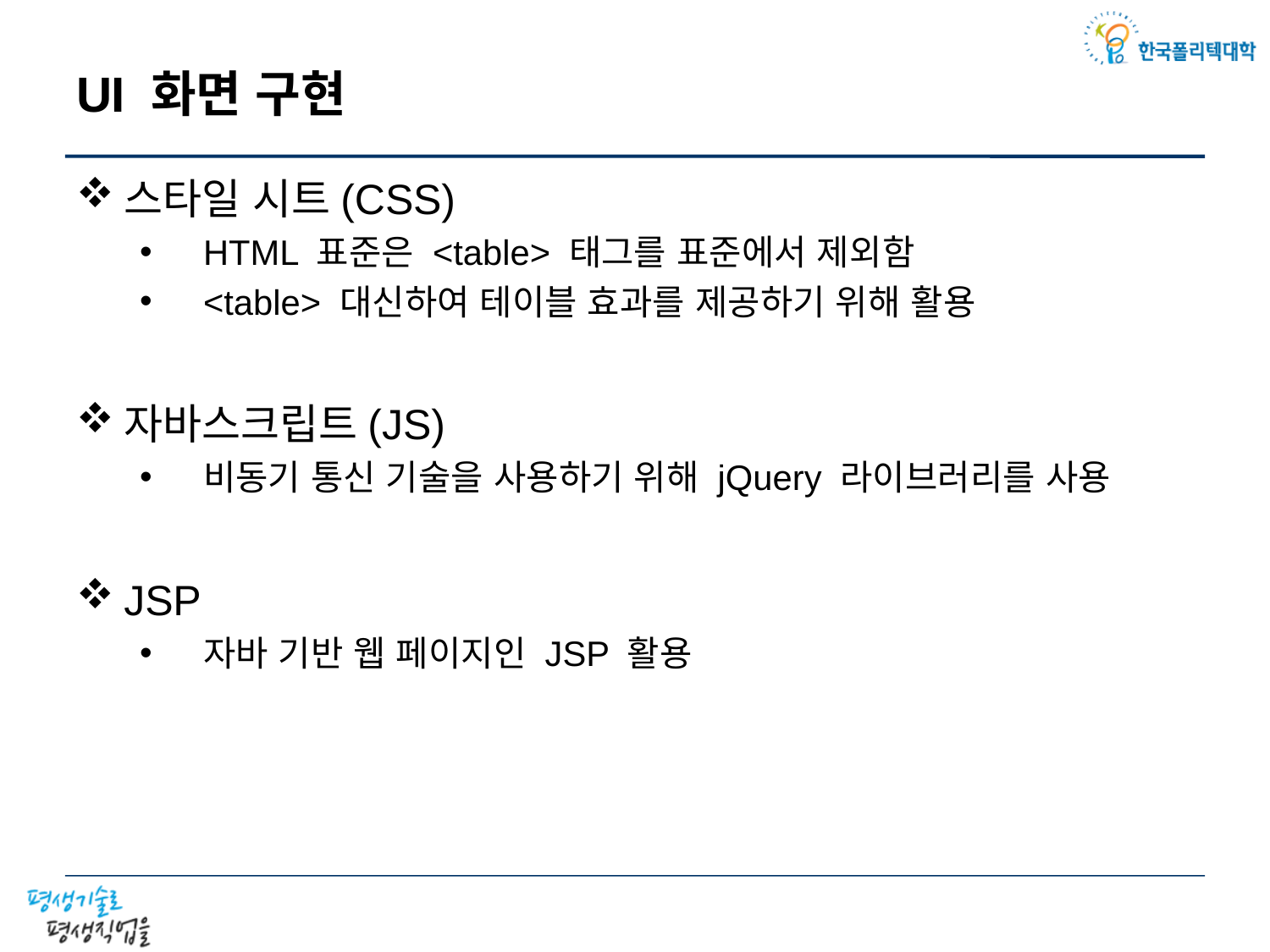

# UI 화면 구현
스타일 시트(CSS)
HTML 표준은 <table> 태그를 표준에서 제외함
<table> 대신하여 테이블 효과를 제공하기 위해 활용

자바스크립트(JS)
비동기 통신 기술을 사용하기 위해 jQuery 라이브러리를 사용

JSP
자바 기반 웹 페이지인 JSP 활용